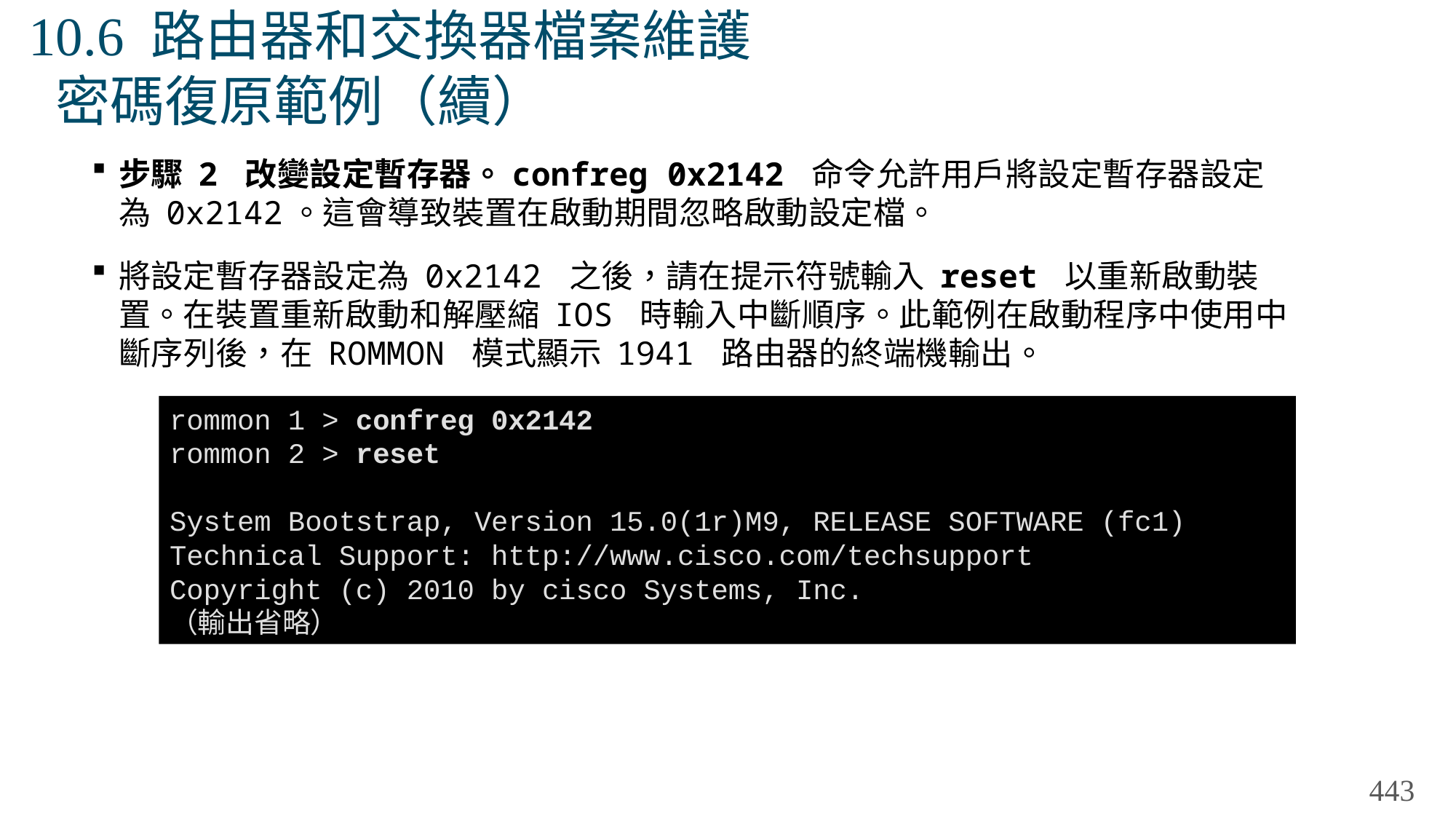

# 10.6 路由器和交換器檔案維護 密碼復原範例（續）
步驟 2 改變設定暫存器。confreg 0x2142 命令允許用戶將設定暫存器設定為 0x2142。這會導致裝置在啟動期間忽略啟動設定檔。
將設定暫存器設定為 0x2142 之後，請在提示符號輸入 reset 以重新啟動裝置。在裝置重新啟動和解壓縮 IOS 時輸入中斷順序。此範例在啟動程序中使用中斷序列後，在 ROMMON 模式顯示 1941 路由器的終端機輸出。
rommon 1 > confreg 0x2142
rommon 2 > reset

System Bootstrap, Version 15.0(1r)M9, RELEASE SOFTWARE (fc1)
Technical Support: http://www.cisco.com/techsupport
Copyright (c) 2010 by cisco Systems, Inc.
（輸出省略）
443